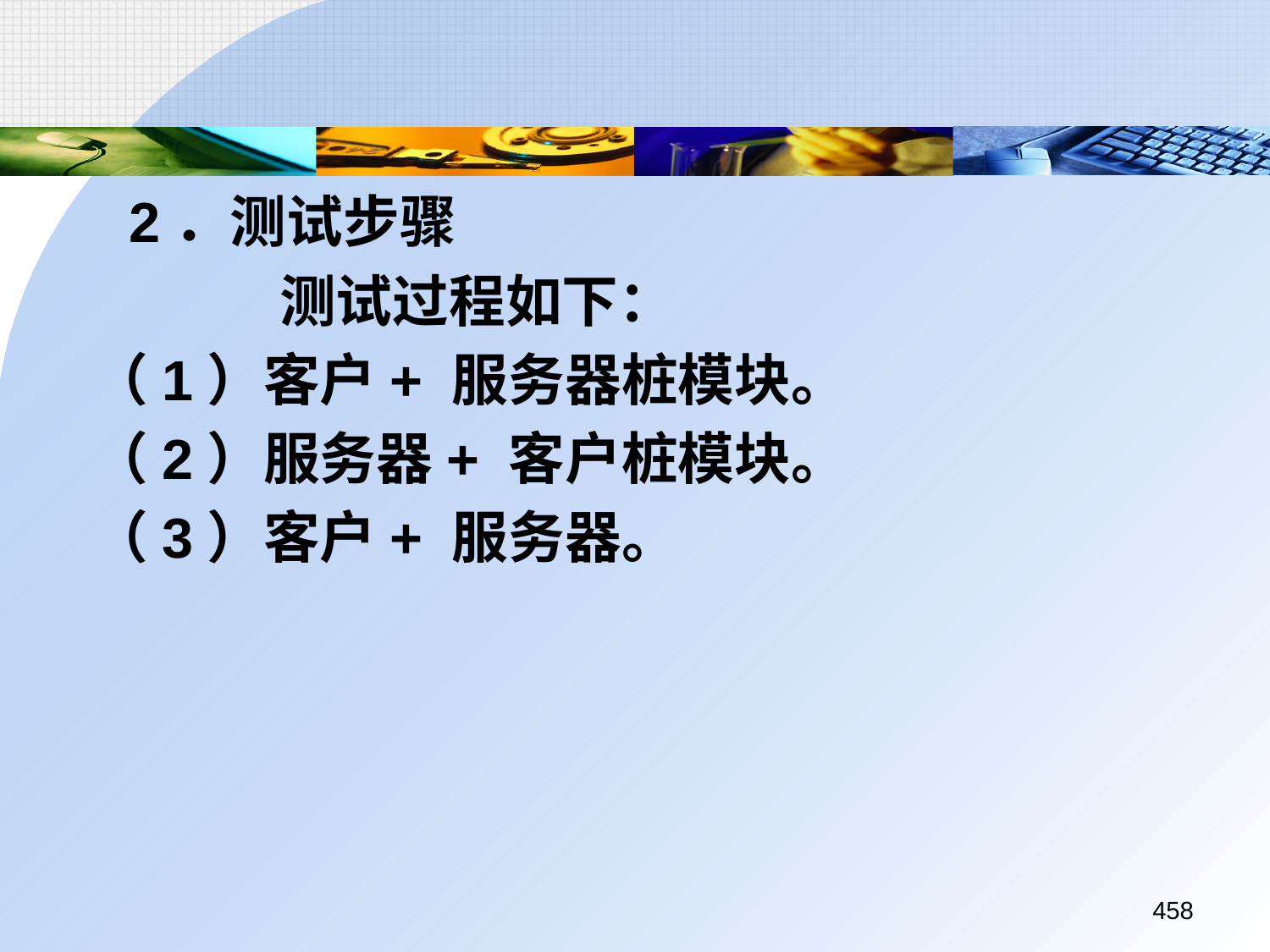

2．测试步骤
	 	  测试过程如下：
 （1）客户+ 服务器桩模块。
 （2）服务器+ 客户桩模块。
 （3）客户+ 服务器。

458